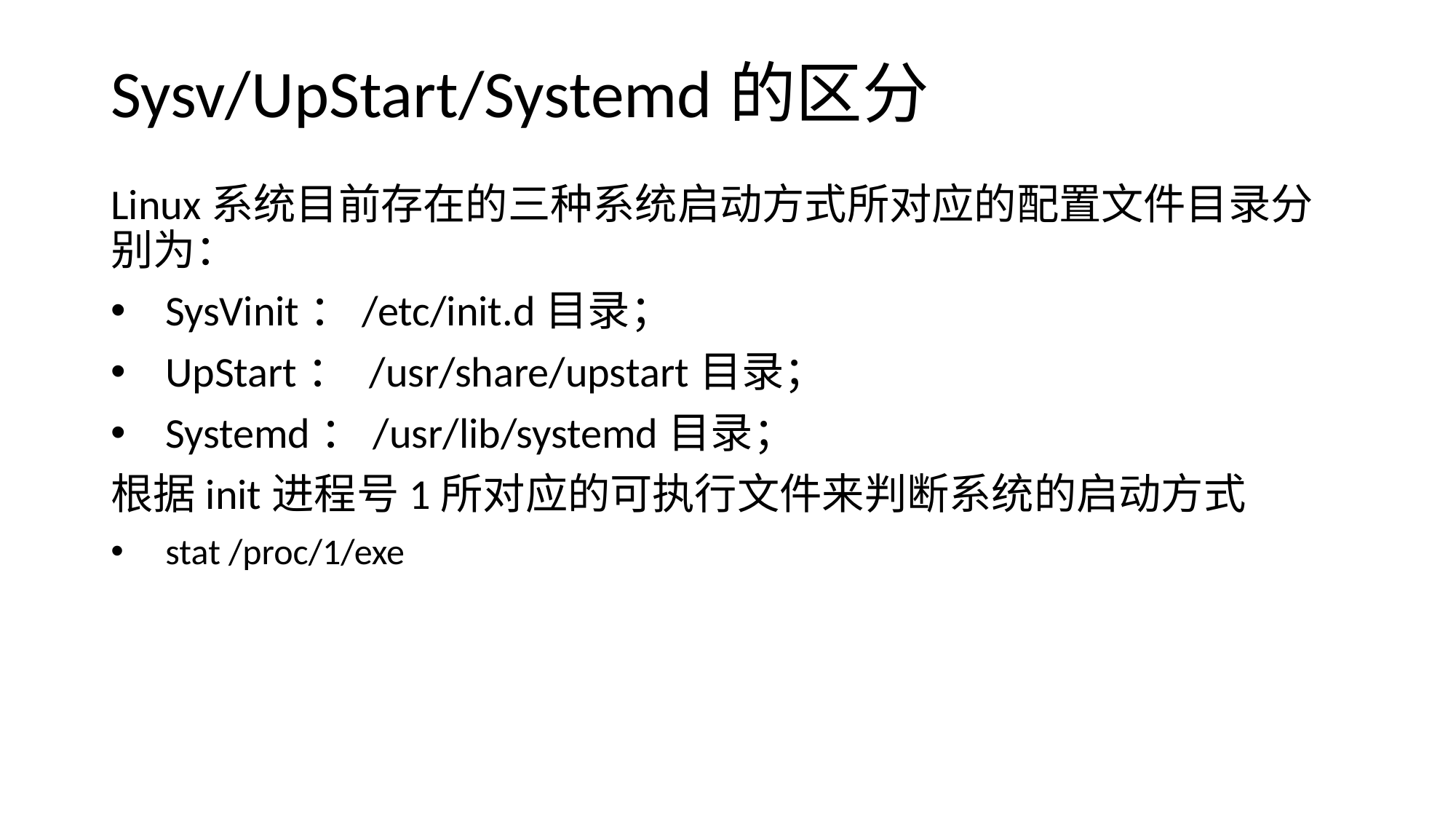

# Sysv/UpStart/Systemd的区分
Linux系统目前存在的三种系统启动方式所对应的配置文件目录分别为：
SysVinit：/etc/init.d目录；
UpStart： /usr/share/upstart目录；
Systemd：/usr/lib/systemd目录；
根据init进程号1所对应的可执行文件来判断系统的启动方式
stat /proc/1/exe